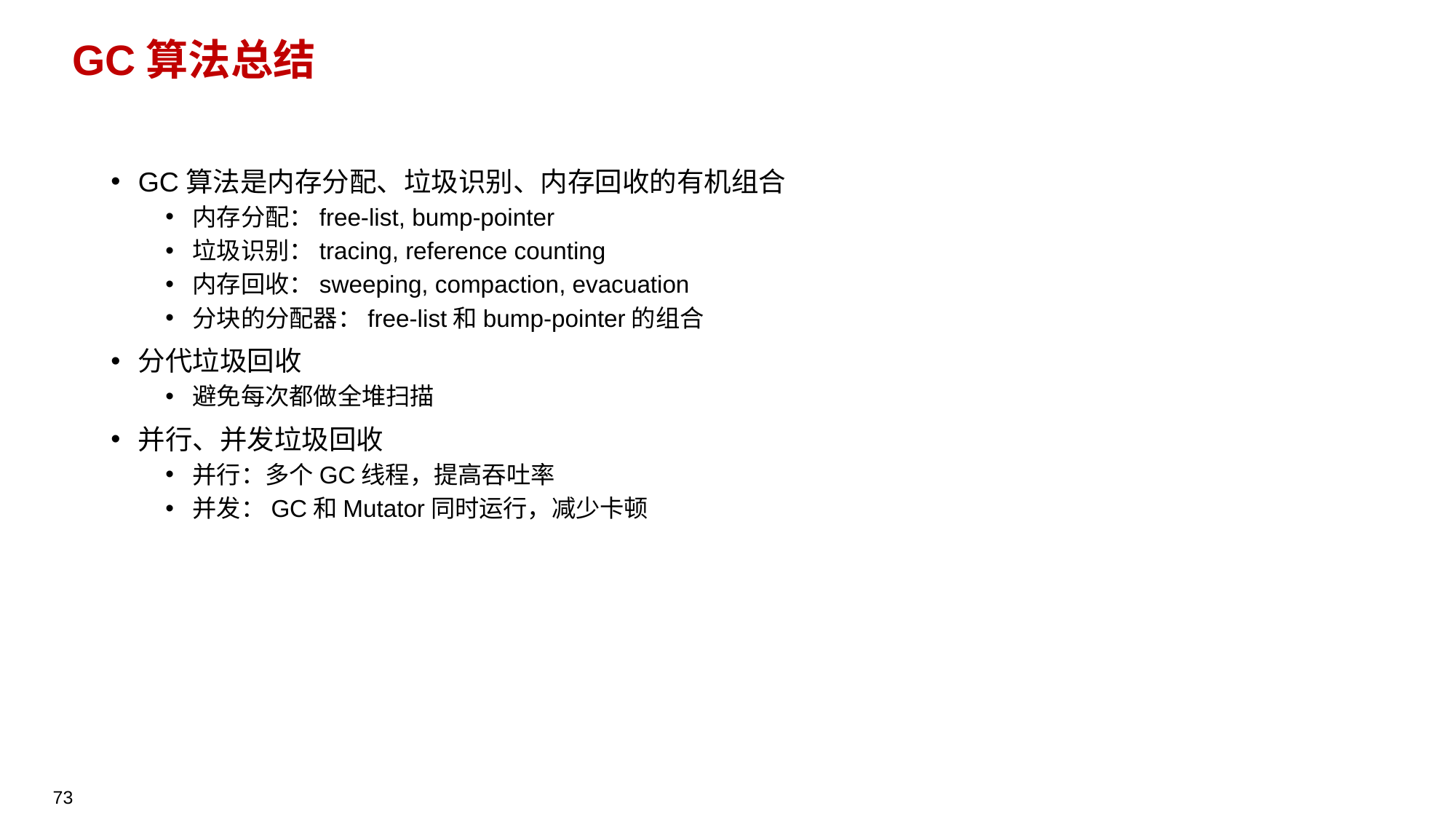

# GC算法总结
GC算法是内存分配、垃圾识别、内存回收的有机组合
内存分配：free-list, bump-pointer
垃圾识别：tracing, reference counting
内存回收：sweeping, compaction, evacuation
分块的分配器：free-list和bump-pointer的组合
分代垃圾回收
避免每次都做全堆扫描
并行、并发垃圾回收
并行：多个GC线程，提高吞吐率
并发：GC和Mutator同时运行，减少卡顿